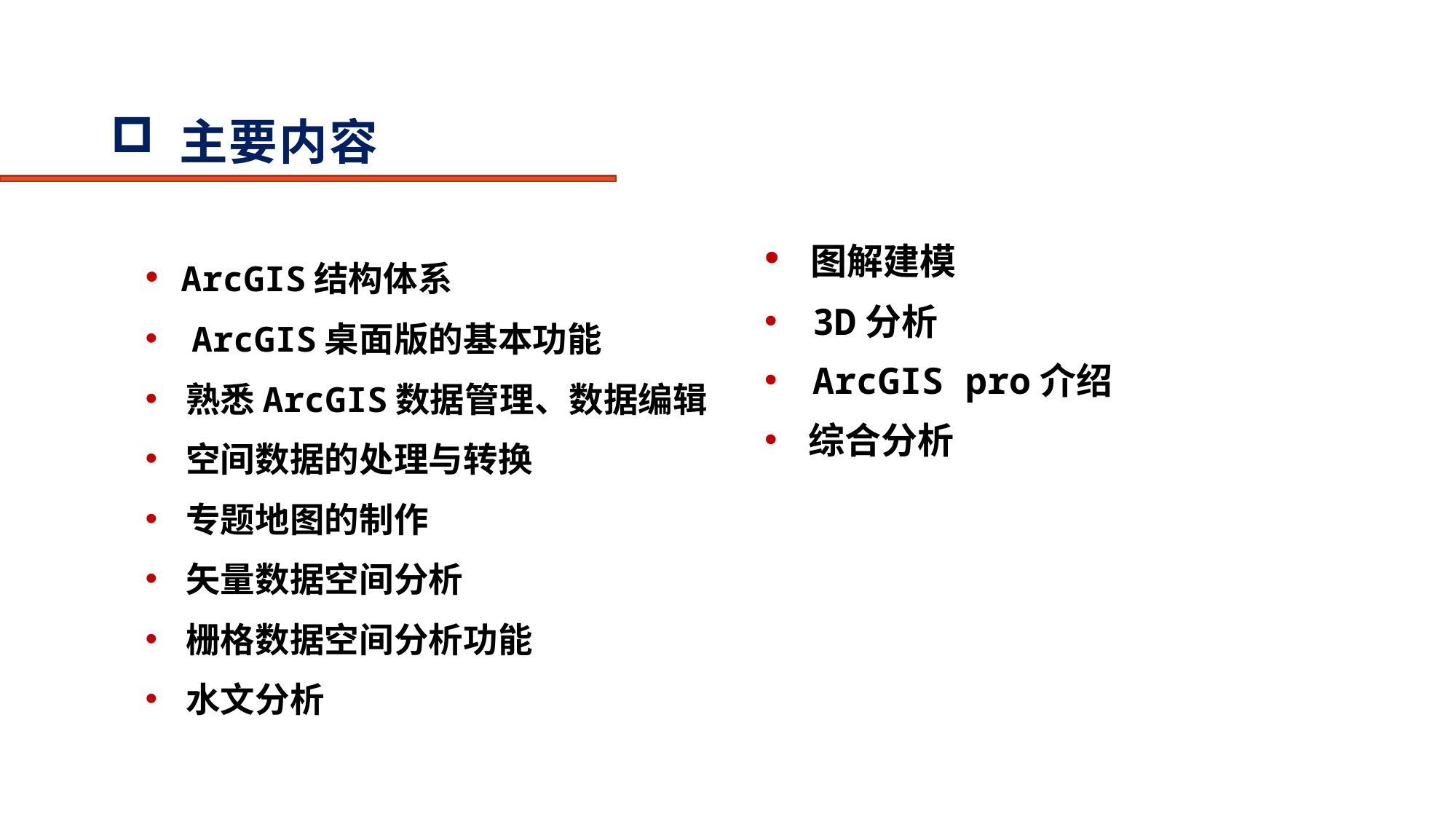

# 主要内容
 图解建模
 3D分析
 ArcGIS pro介绍
 综合分析
 ArcGIS结构体系
 ArcGIS桌面版的基本功能
 熟悉ArcGIS数据管理、数据编辑
 空间数据的处理与转换
 专题地图的制作
 矢量数据空间分析
 栅格数据空间分析功能
 水文分析